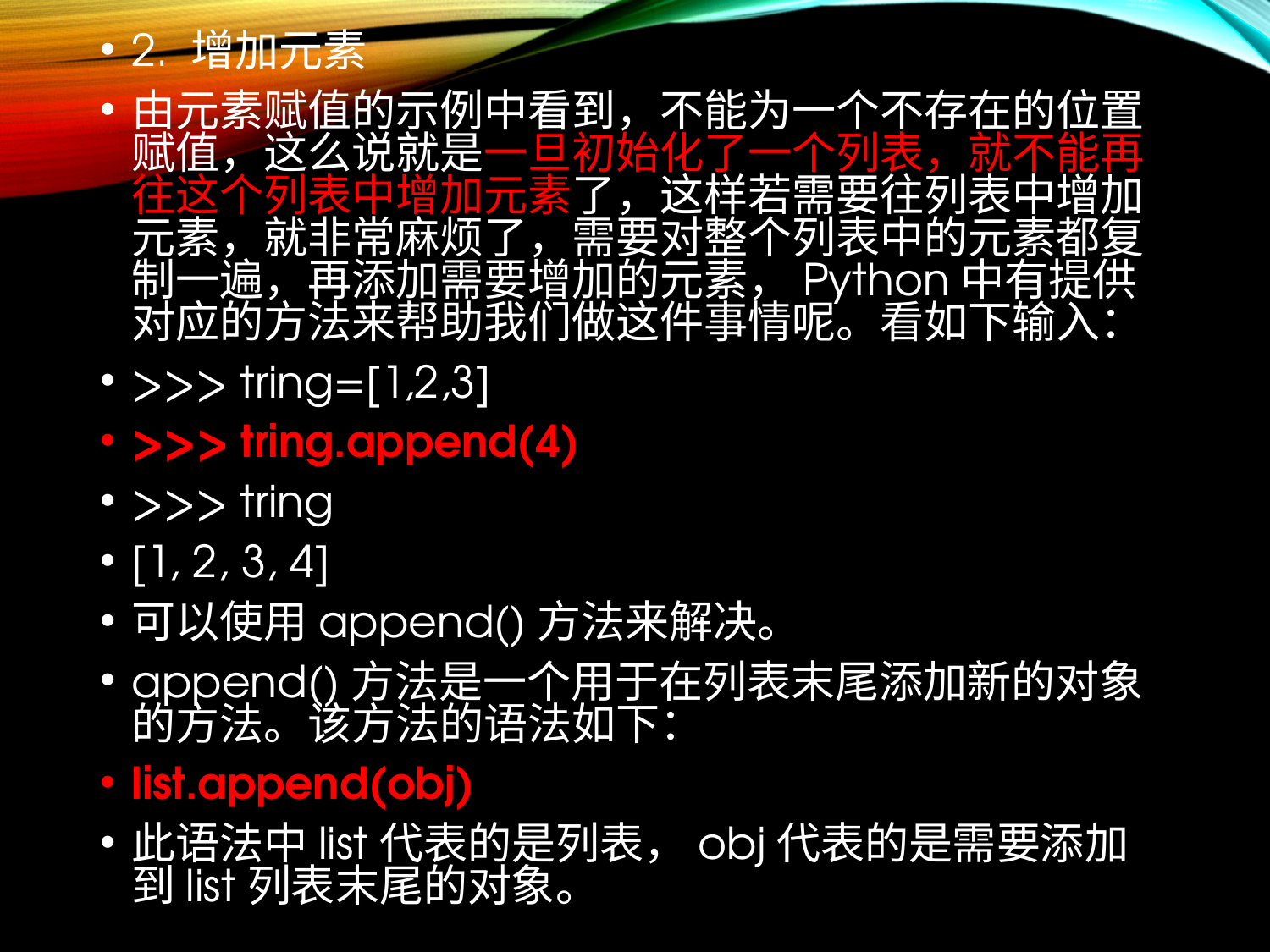

2. 增加元素
由元素赋值的示例中看到，不能为一个不存在的位置赋值，这么说就是一旦初始化了一个列表，就不能再往这个列表中增加元素了，这样若需要往列表中增加元素，就非常麻烦了，需要对整个列表中的元素都复制一遍，再添加需要增加的元素，Python中有提供对应的方法来帮助我们做这件事情呢。看如下输入：
>>> tring=[1,2,3]
>>> tring.append(4)
>>> tring
[1, 2, 3, 4]
可以使用append()方法来解决。
append()方法是一个用于在列表末尾添加新的对象的方法。该方法的语法如下：
list.append(obj)
此语法中list代表的是列表，obj代表的是需要添加到list列表末尾的对象。